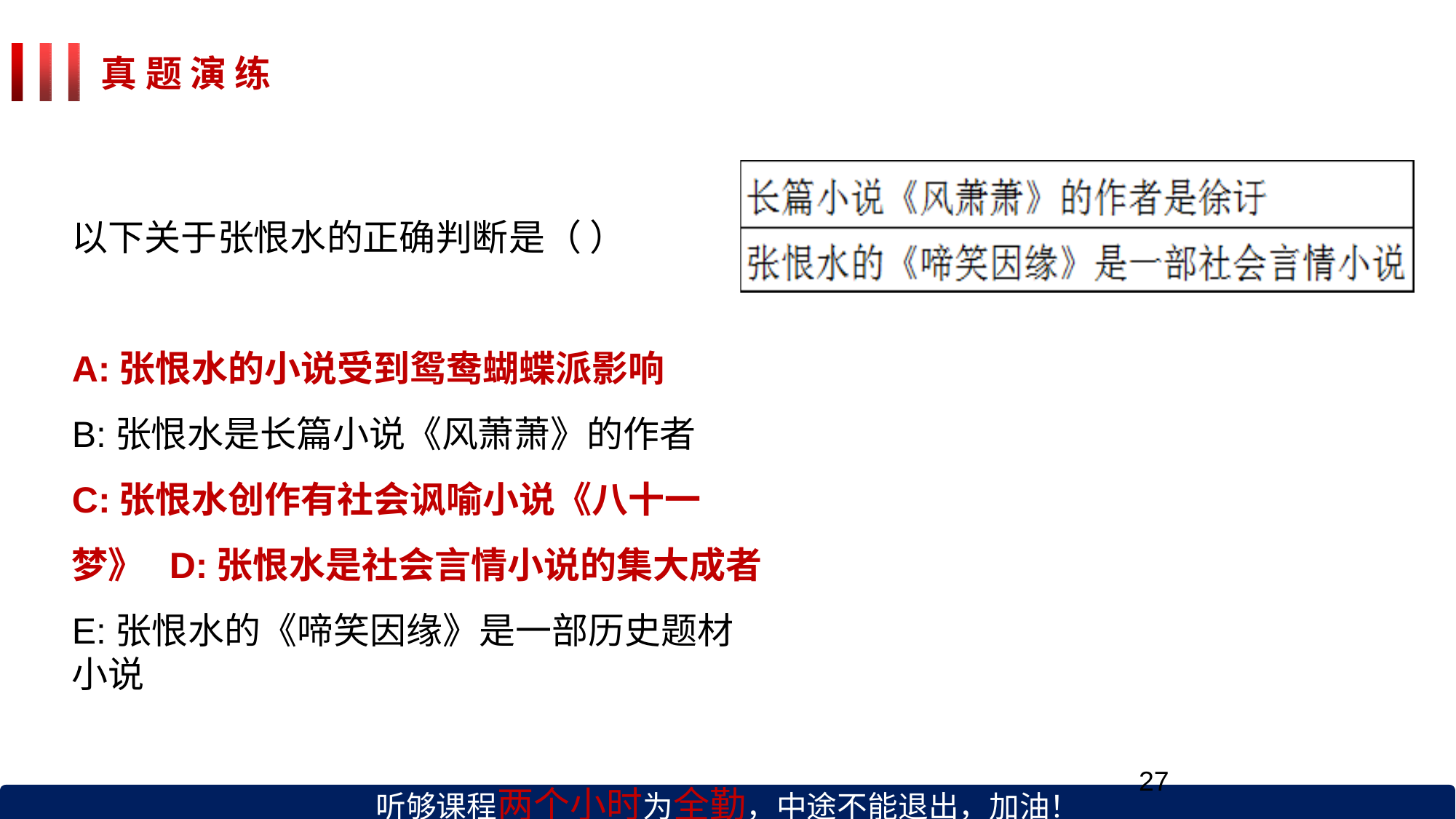

# 真 题 演 练

以下关于张恨水的正确判断是（ ）

A:张恨水的小说受到鸳鸯蝴蝶派影响
B:张恨水是长篇小说《风萧萧》的作者
C:张恨水创作有社会讽喻小说《八十一梦》  D:张恨水是社会言情小说的集大成者
E:张恨水的《啼笑因缘》是一部历史题材小说
27

听够课程两个小时为全勤，中途不能退出，加油！